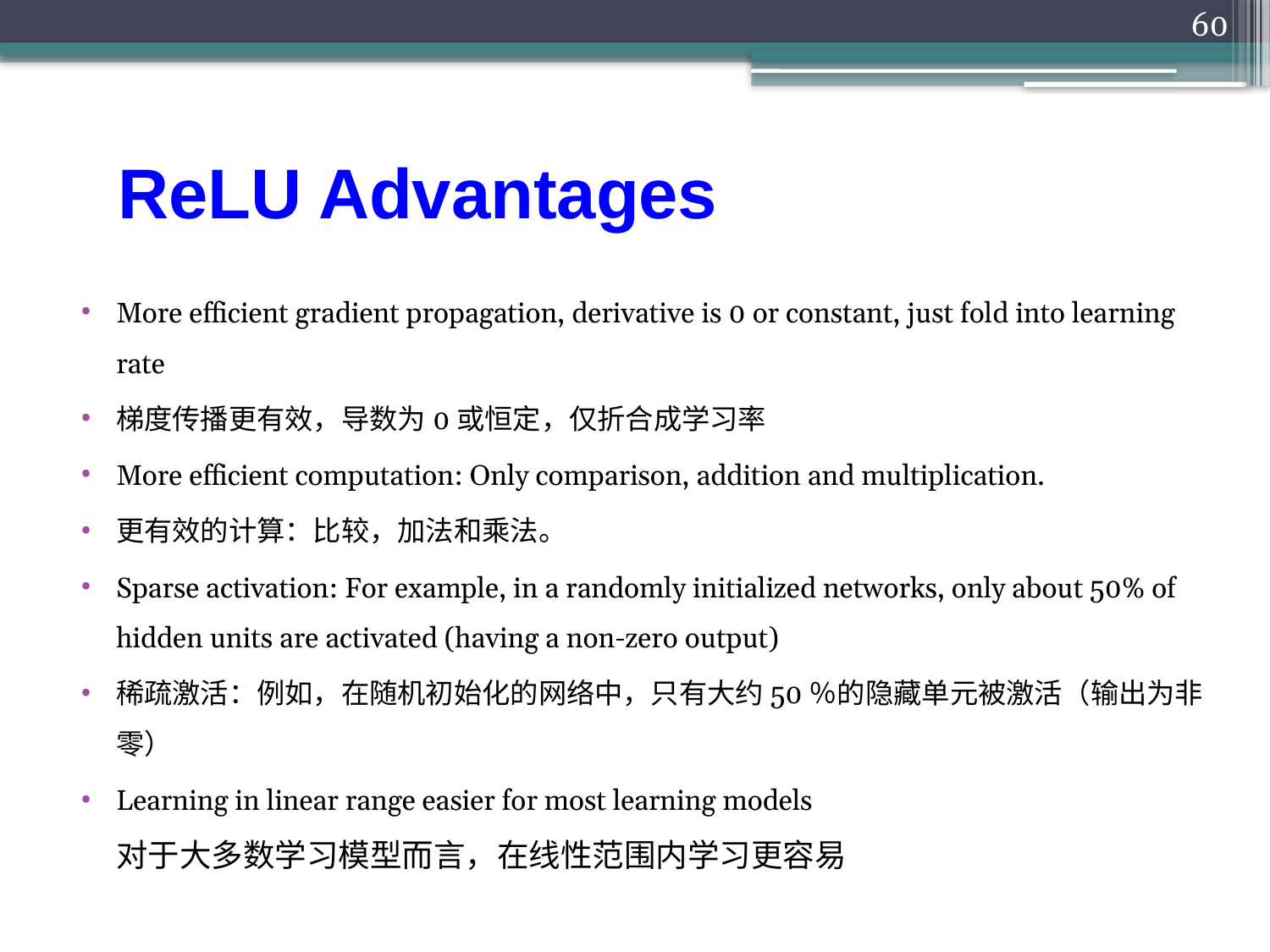

60
# ReLU Advantages
More efficient gradient propagation, derivative is 0 or constant, just fold into learning rate
梯度传播更有效，导数为0或恒定，仅折合成学习率
More efficient computation: Only comparison, addition and multiplication.
更有效的计算：比较，加法和乘法。
Sparse activation: For example, in a randomly initialized networks, only about 50% of hidden units are activated (having a non-zero output)
稀疏激活：例如，在随机初始化的网络中，只有大约50％的隐藏单元被激活（输出为非零）
Learning in linear range easier for most learning models
对于大多数学习模型而言，在线性范围内学习更容易